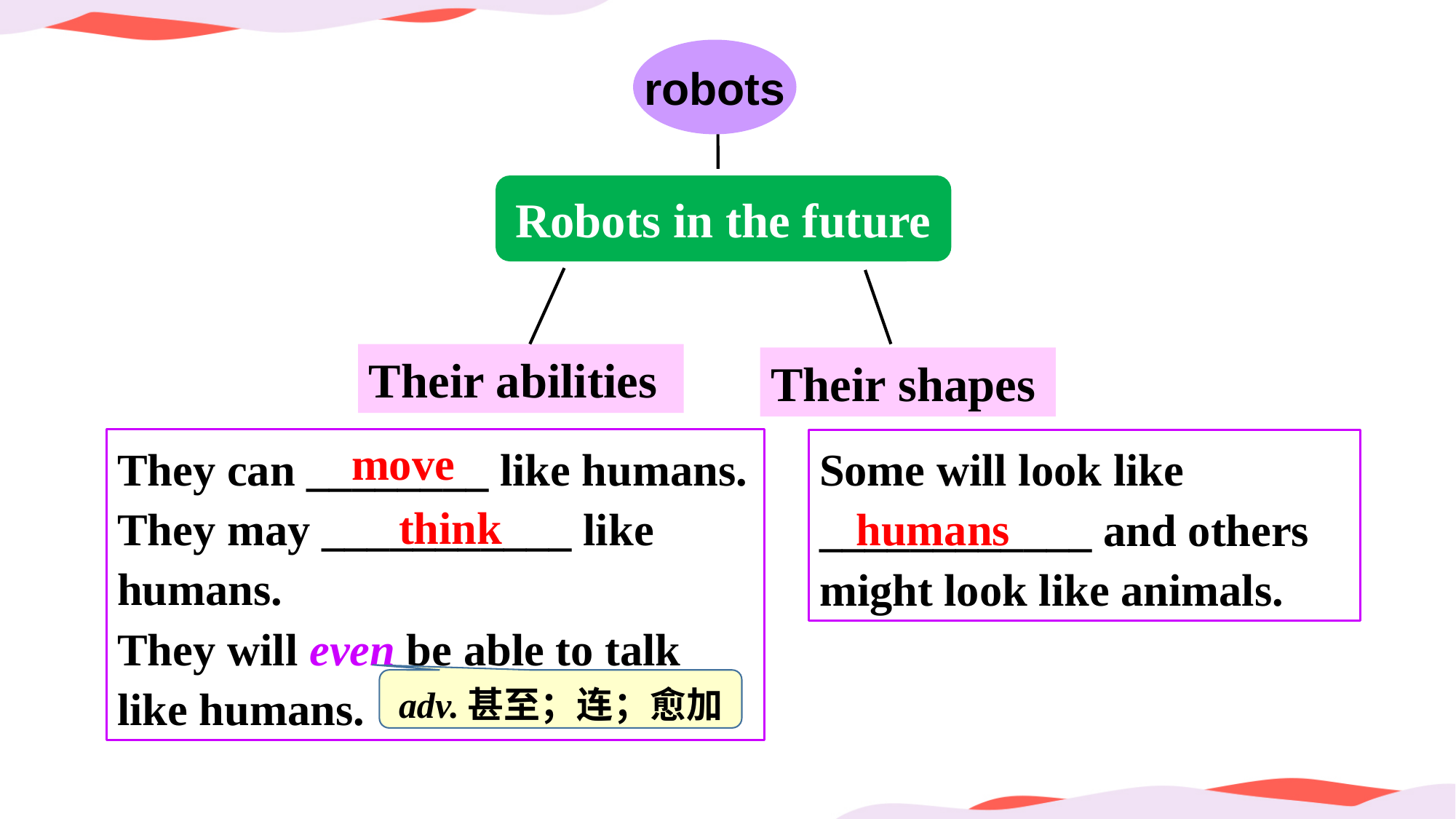

robots

Robots in the future

Their abilities
Their shapes
They can ________ like humans.
They may ___________ like humans.
They will even be able to talk like humans.
move
Some will look like ____________ and others might look like animals.
 think
humans
adv.甚至；连；愈加